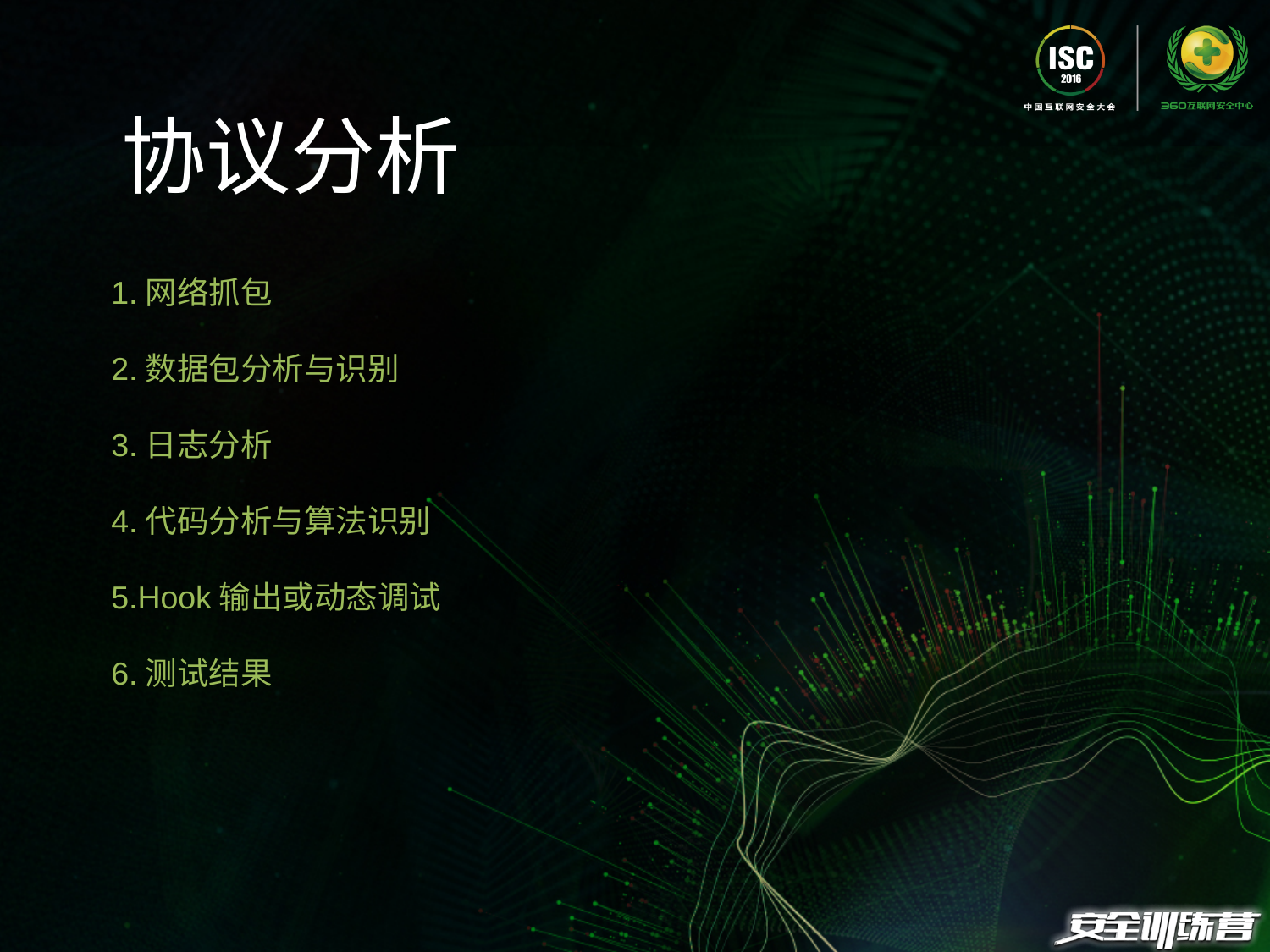

协议分析
1.网络抓包

2.数据包分析与识别

3.日志分析

4.代码分析与算法识别

5.Hook输出或动态调试

6.测试结果